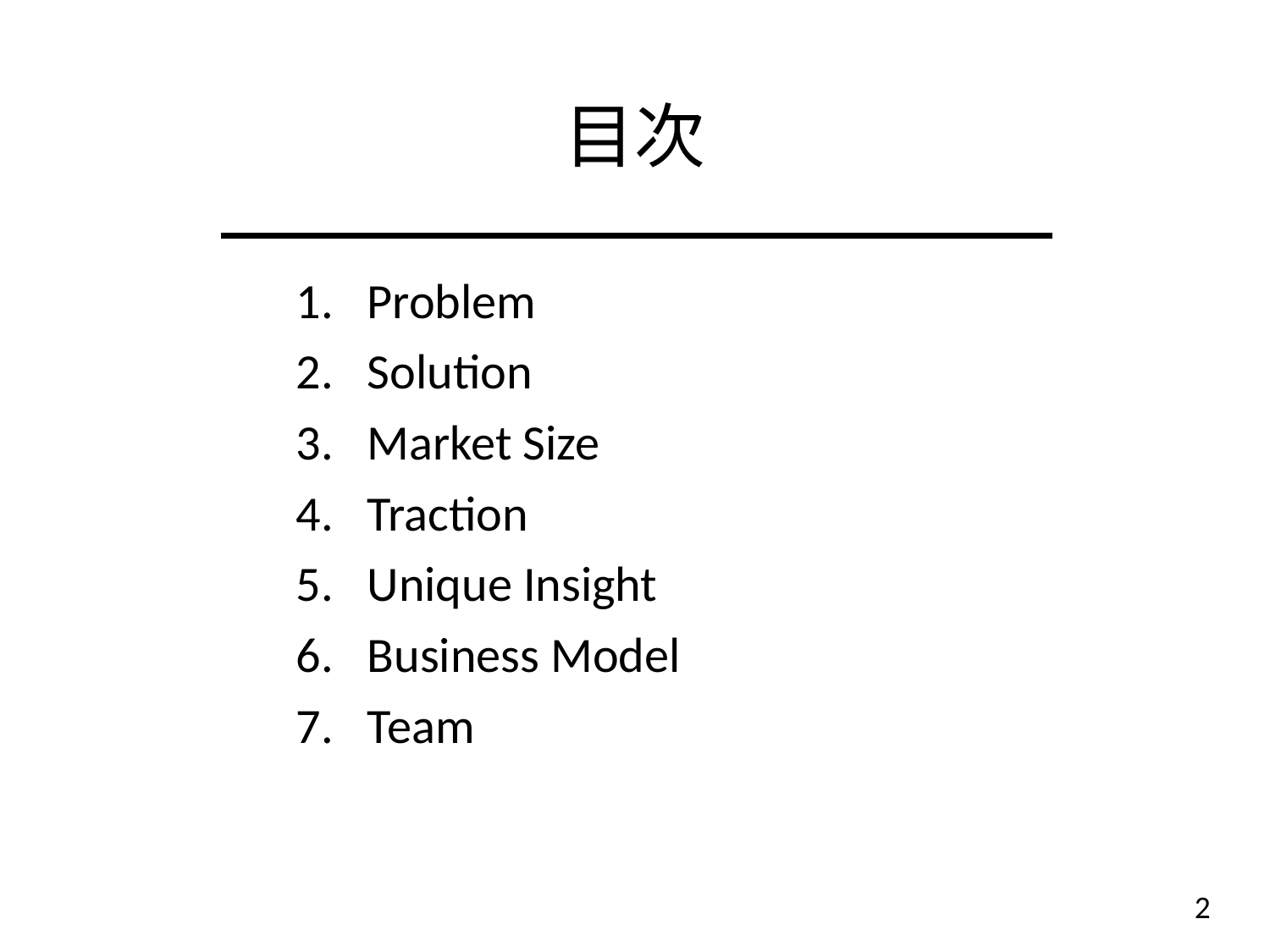

# 目次
Problem
Solution
Market Size
Traction
Unique Insight
Business Model
Team